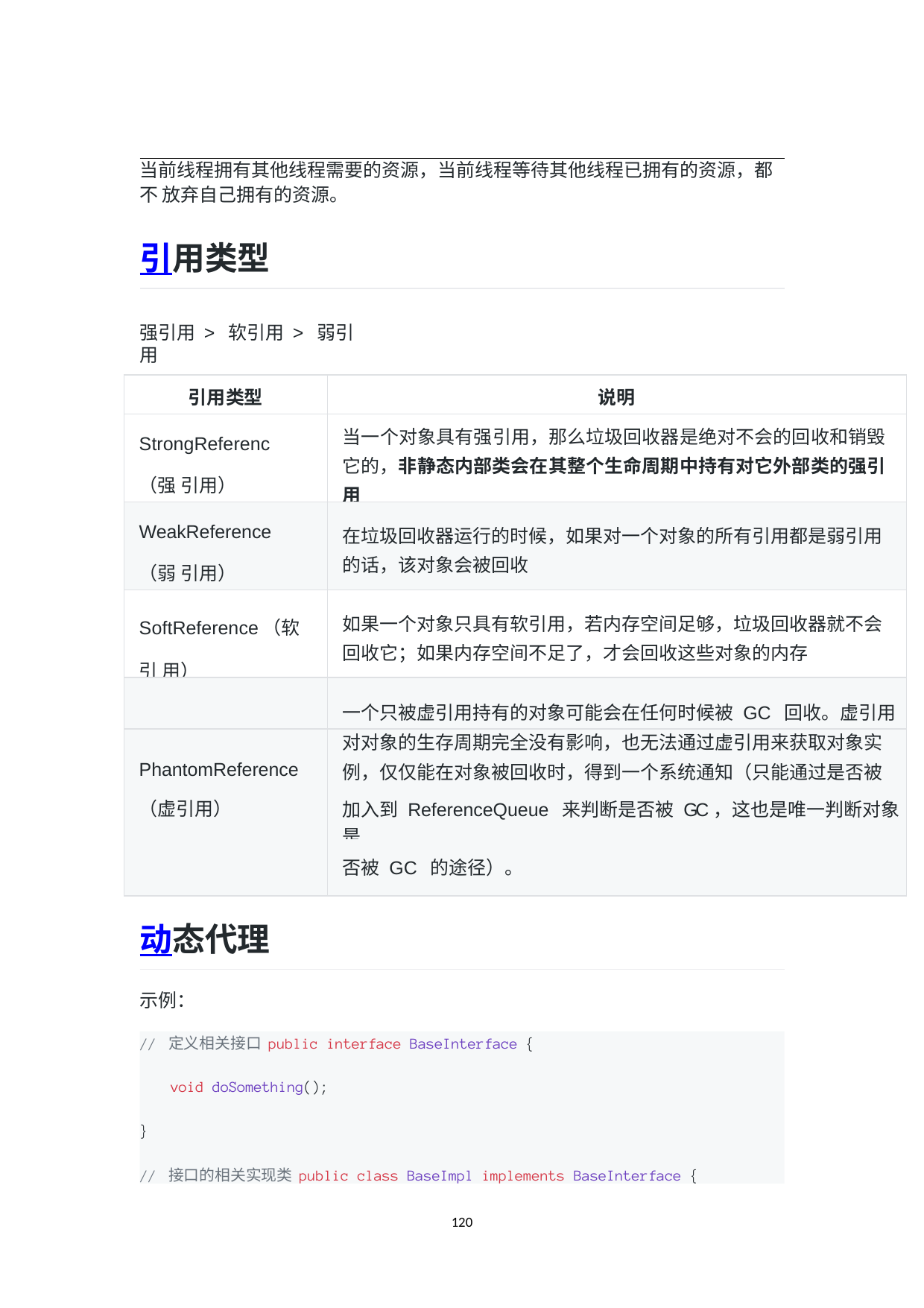

当前线程拥有其他线程需要的资源，当前线程等待其他线程已拥有的资源，都不 放弃自己拥有的资源。

引用类型

强引用 > 软引用 > 弱引用
| 引用类型 | 说明 |
| --- | --- |
| StrongReferenc（强 引用） | 当一个对象具有强引用，那么垃圾回收器是绝对不会的回收和销毁 它的，非静态内部类会在其整个生命周期中持有对它外部类的强引 用 |
| WeakReference （弱 引用） | 在垃圾回收器运行的时候，如果对一个对象的所有引用都是弱引用 的话，该对象会被回收 |
| SoftReference（软引 用） | 如果一个对象只具有软引用，若内存空间足够，垃圾回收器就不会 回收它；如果内存空间不足了，才会回收这些对象的内存 |
|  | 一个只被虚引用持有的对象可能会在任何时候被 GC 回收。虚引用 |
|  | 对对象的生存周期完全没有影响，也无法通过虚引用来获取对象实 |
| PhantomReference | 例，仅仅能在对象被回收时，得到一个系统通知（只能通过是否被 |
| （虚引用） | 加入到 ReferenceQueue 来判断是否被 GC，这也是唯一判断对象是 |
|  | 否被 GC 的途径）。 |
动态代理

示例：
// 定义相关接口 public interface BaseInterface {

void doSomething();

}

// 接口的相关实现类 public class BaseImpl implements BaseInterface {
120